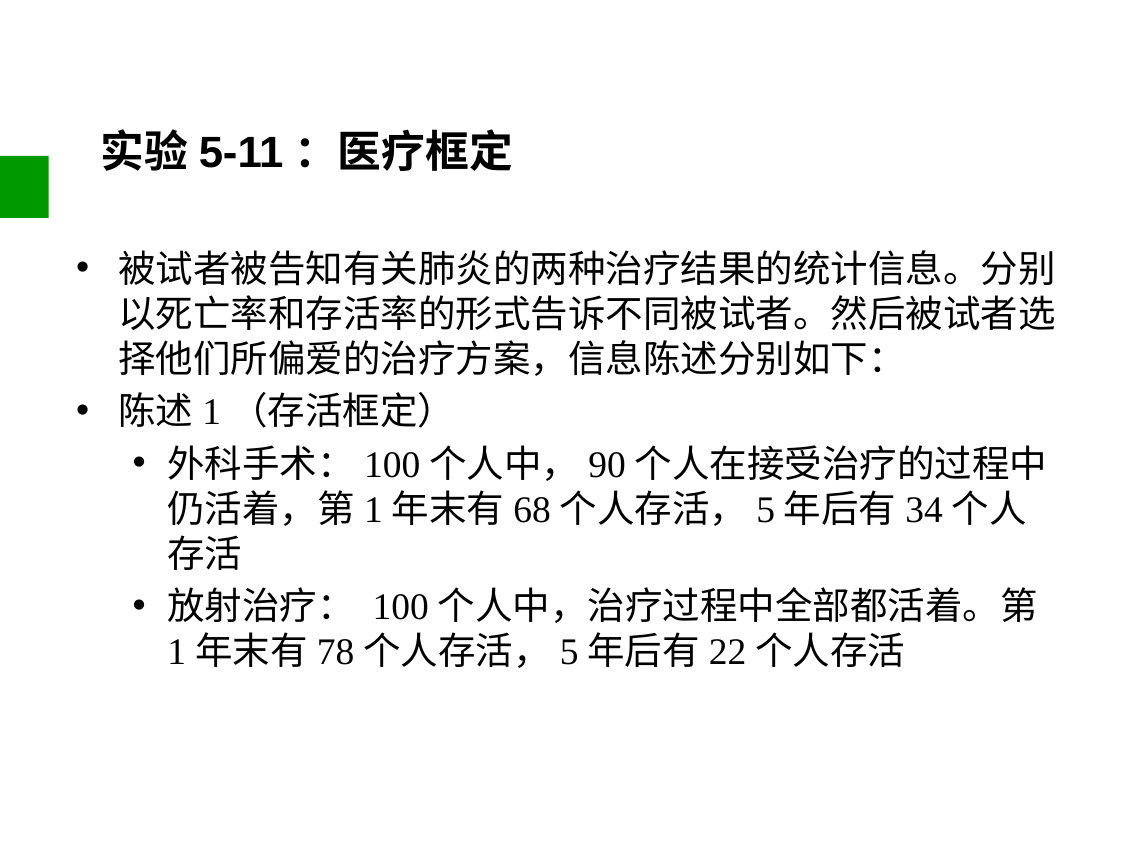

# 实验5-11：医疗框定

被试者被告知有关肺炎的两种治疗结果的统计信息。分别以死亡率和存活率的形式告诉不同被试者。然后被试者选择他们所偏爱的治疗方案，信息陈述分别如下：
陈述1（存活框定）
外科手术：100个人中，90个人在接受治疗的过程中仍活着，第1年末有68个人存活，5年后有34个人存活
放射治疗： 100个人中，治疗过程中全部都活着。第1年末有78个人存活，5年后有22个人存活

65